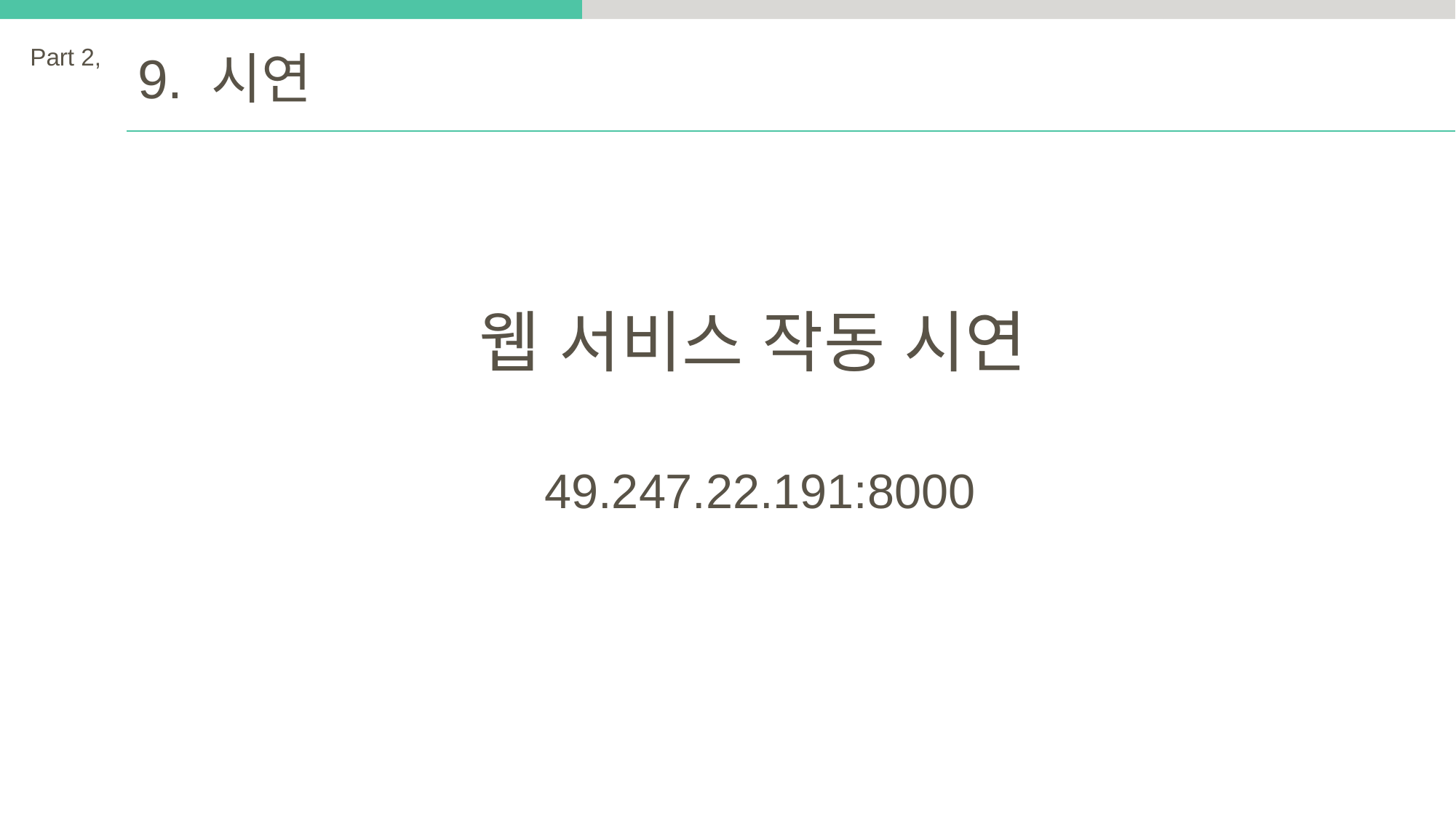

Part 2,
9. 시연
웹 서비스 작동 시연

 49.247.22.191:8000